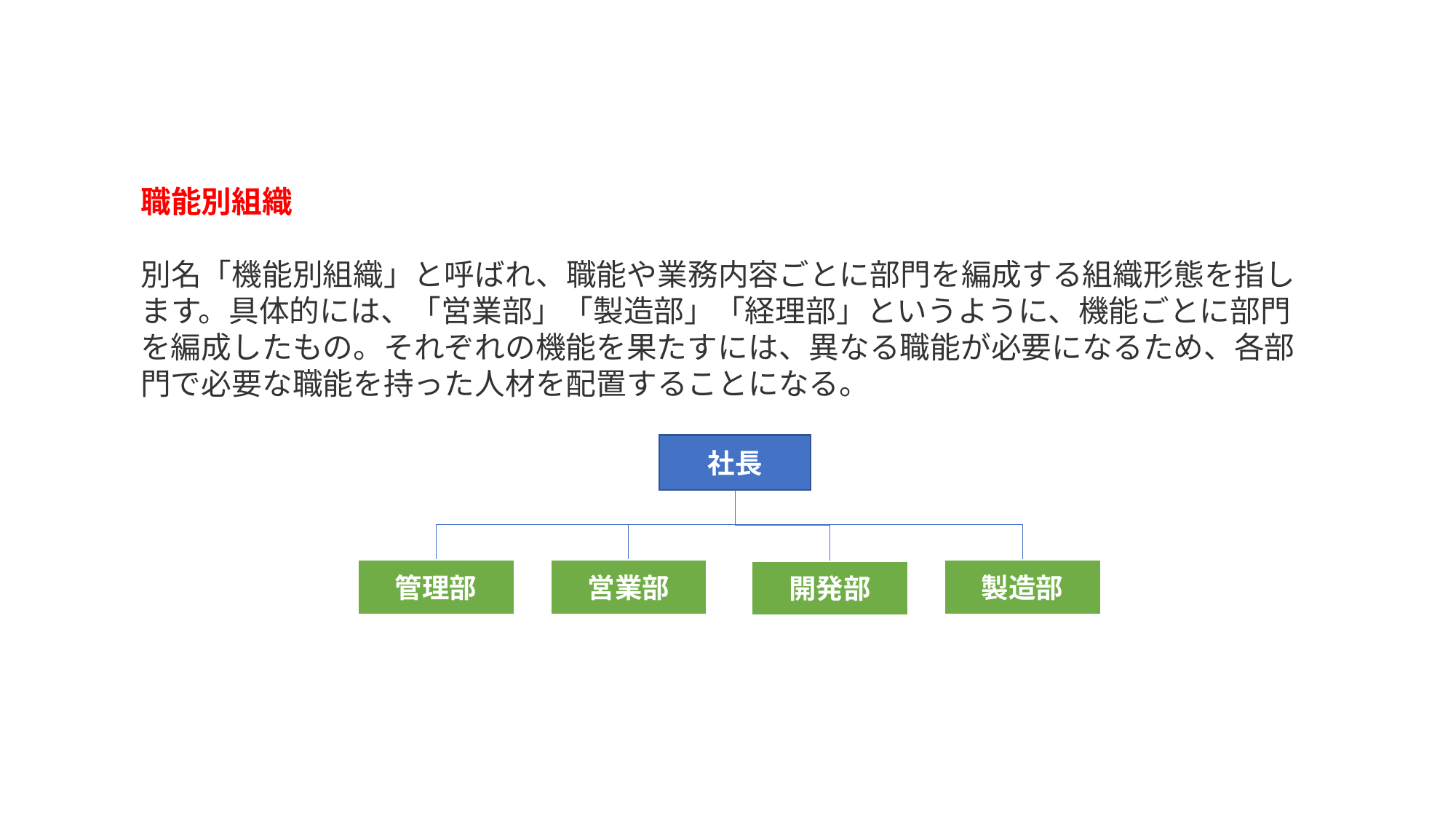

職能別組織

別名「機能別組織」と呼ばれ、職能や業務内容ごとに部門を編成する組織形態を指します。具体的には、「営業部」「製造部」「経理部」というように、機能ごとに部門を編成したもの。それぞれの機能を果たすには、異なる職能が必要になるため、各部門で必要な職能を持った人材を配置することになる。
社長
管理部
営業部
製造部
開発部